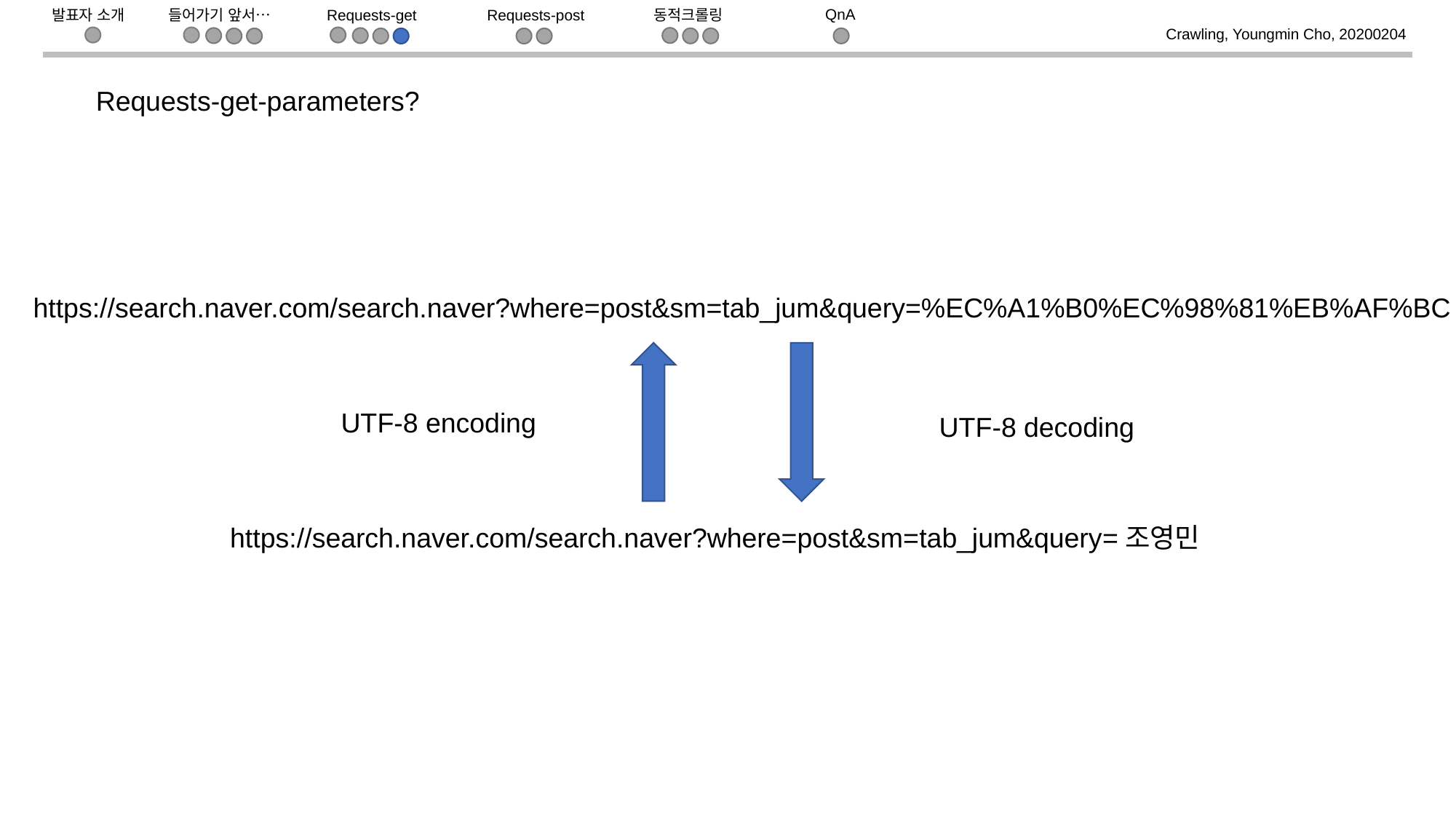

들어가기 앞서…
Requests-get
동적크롤링
QnA
Requests-post
발표자 소개
Crawling, Youngmin Cho, 20200204

Requests-get-parameters?
https://search.naver.com/search.naver?where=post&sm=tab_jum&query=%EC%A1%B0%EC%98%81%EB%AF%BC
UTF-8 encoding

UTF-8 decoding
https://search.naver.com/search.naver?where=post&sm=tab_jum&query=조영민